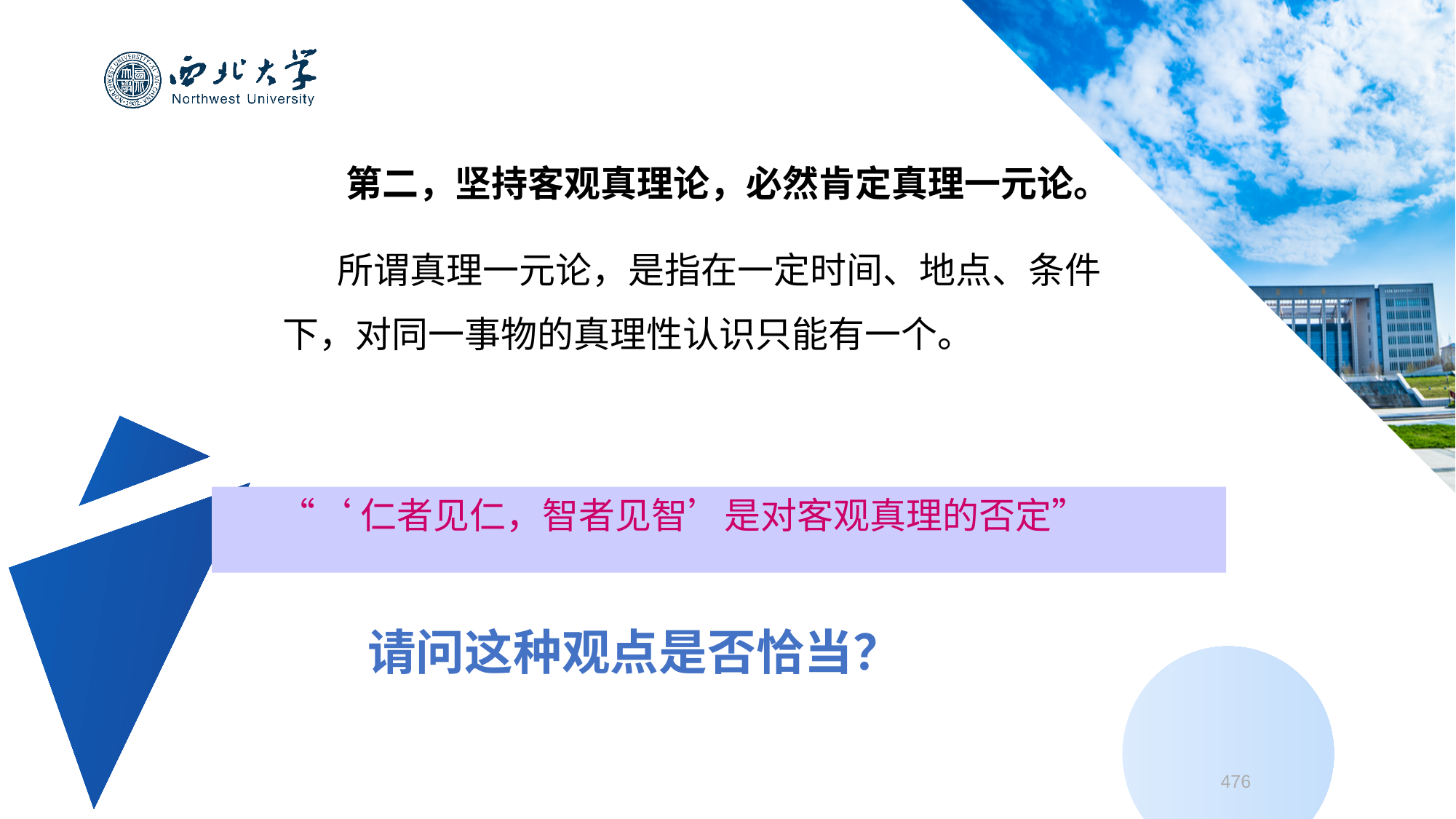

第二，坚持客观真理论，必然肯定真理一元论。
　　所谓真理一元论，是指在一定时间、地点、条件
下，对同一事物的真理性认识只能有一个。
“‘仁者见仁，智者见智’是对客观真理的否定”
　　请问这种观点是否恰当？
476